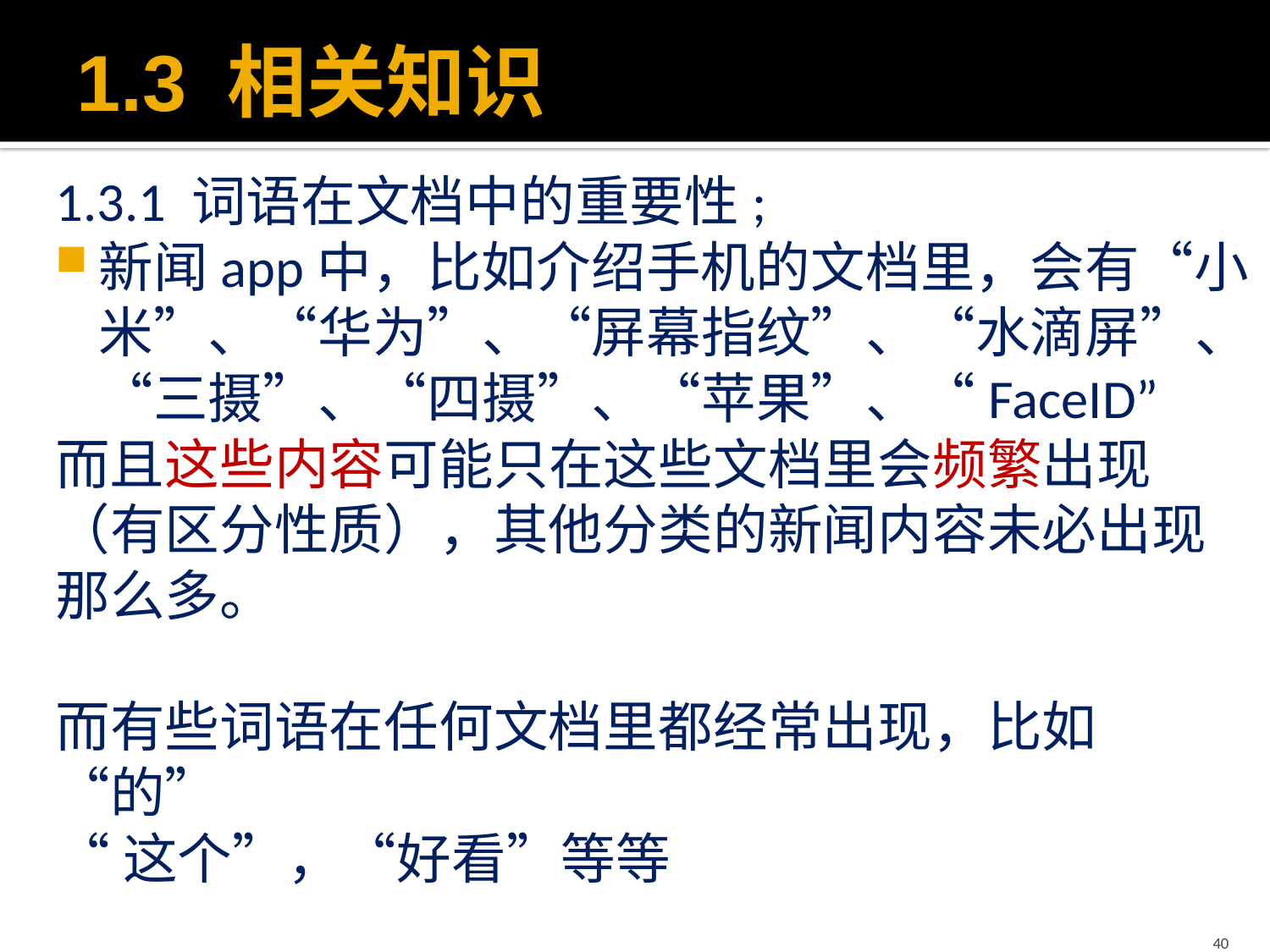

# 1.3 相关知识
1.3.1 词语在文档中的重要性;
新闻app中，比如介绍手机的文档里，会有“小米”、“华为”、“屏幕指纹”、“水滴屏”、“三摄”、“四摄”、“苹果”、“FaceID”
而且这些内容可能只在这些文档里会频繁出现（有区分性质），其他分类的新闻内容未必出现那么多。

而有些词语在任何文档里都经常出现，比如“的”
“这个”，“好看”等等

40